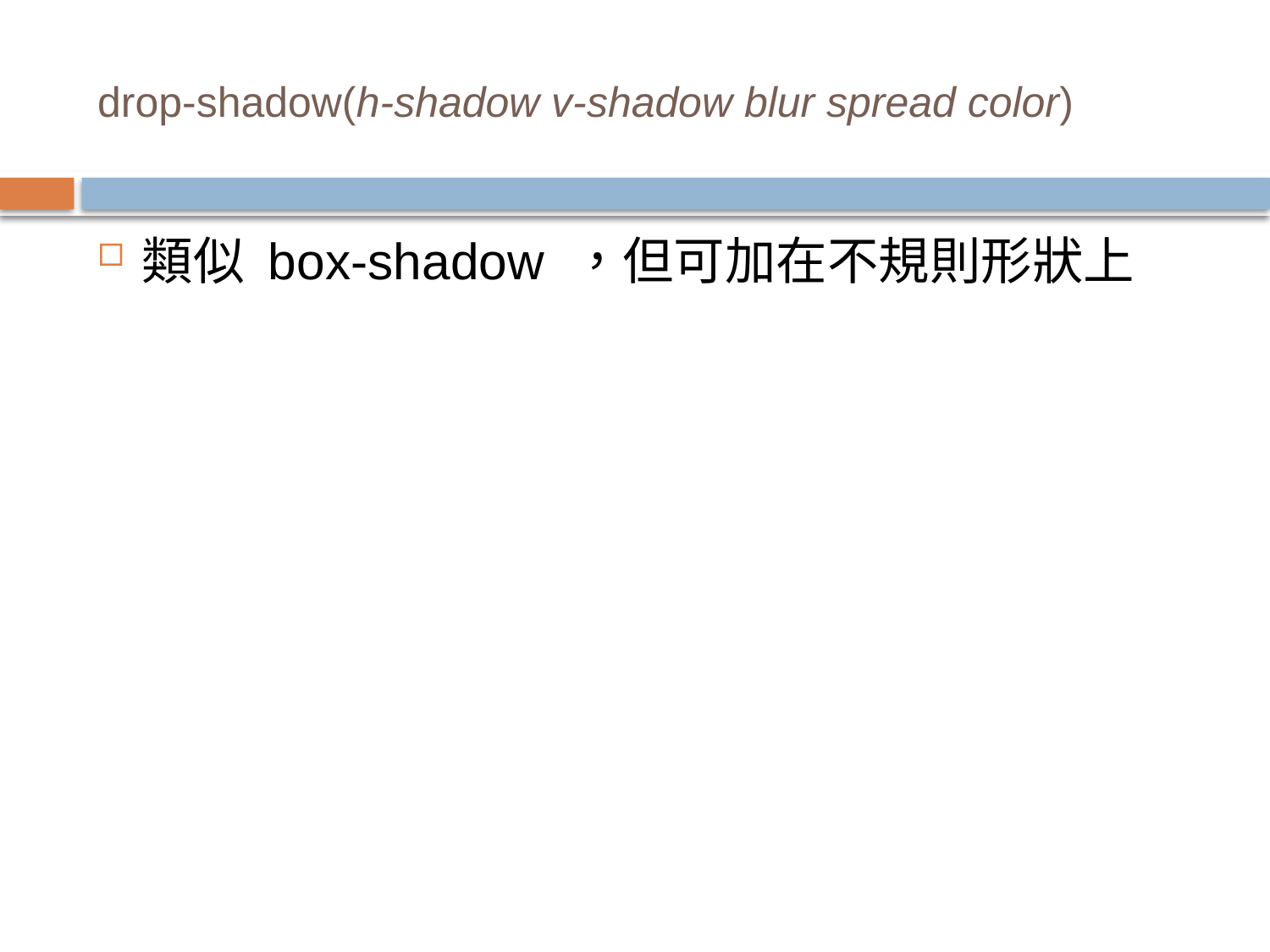

# drop-shadow(h-shadow v-shadow blur spread color)
類似 box-shadow ，但可加在不規則形狀上